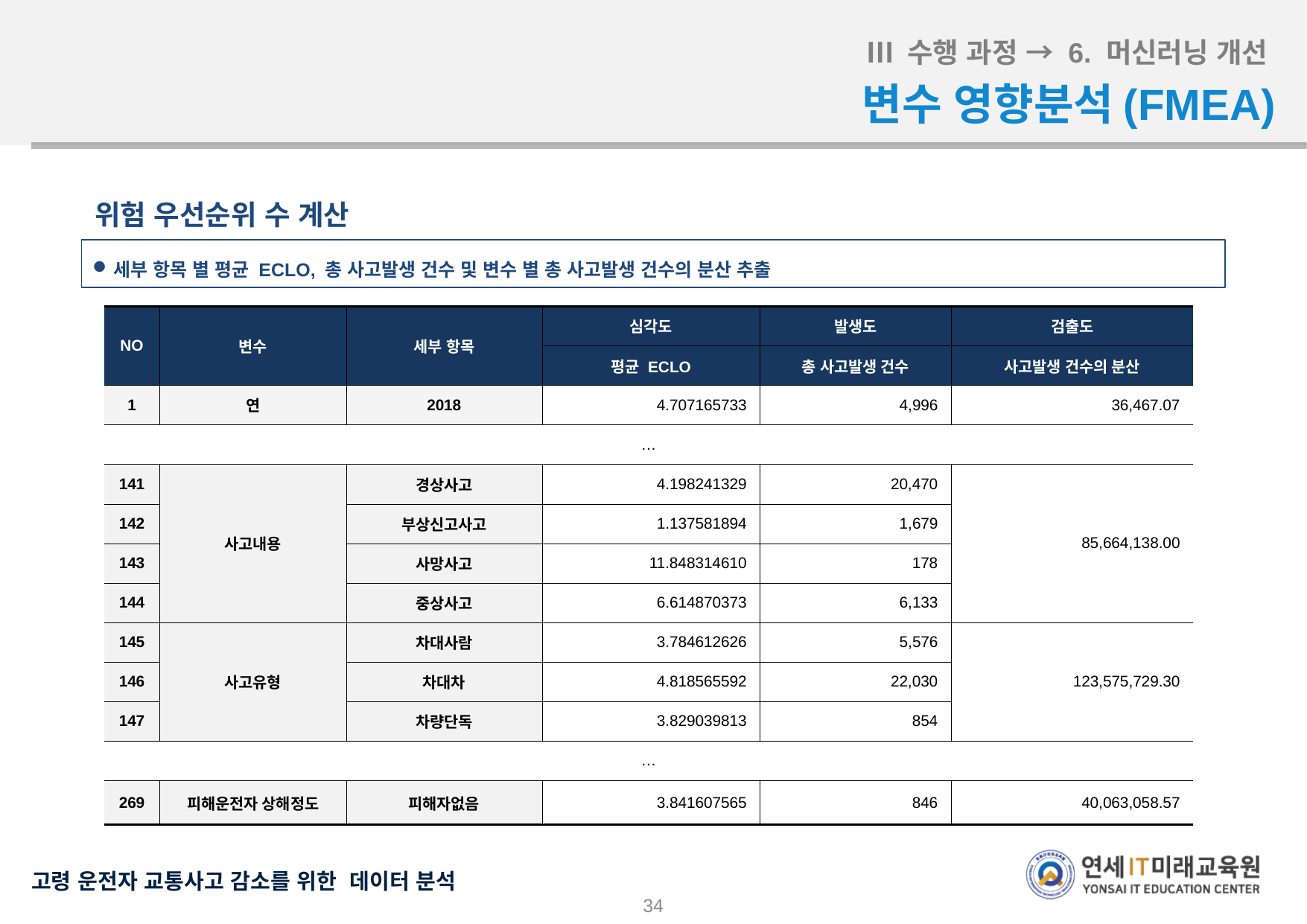

Ⅲ 수행 과정 → 6. 머신러닝 개선
변수 영향분석(FMEA)
위험 우선순위 수 계산

세부 항목 별 평균 ECLO, 총 사고발생 건수 및 변수 별 총 사고발생 건수의 분산 추출
| NO | 변수 | 세부 항목 | 심각도 | 발생도 | 검출도 |
| --- | --- | --- | --- | --- | --- |
|  |  |  | 평균 ECLO | 총 사고발생 건수 | 사고발생 건수의 분산 |
| 1 | 연 | 2018 | 4.707165733 | 4,996 | 36,467.07 |
| … |  |  |  |  |  |
| 141 | 사고내용 | 경상사고 | 4.198241329 | 20,470 | 85,664,138.00 |
| 142 |  | 부상신고사고 | 1.137581894 | 1,679 |  |
| 143 |  | 사망사고 | 11.848314610 | 178 |  |
| 144 |  | 중상사고 | 6.614870373 | 6,133 |  |
| 145 | 사고유형 | 차대사람 | 3.784612626 | 5,576 | 123,575,729.30 |
| 146 |  | 차대차 | 4.818565592 | 22,030 |  |
| 147 |  | 차량단독 | 3.829039813 | 854 |  |
| … |  |  |  |  |  |
| 269 | 피해운전자 상해정도 | 피해자없음 | 3.841607565 | 846 | 40,063,058.57 |
34